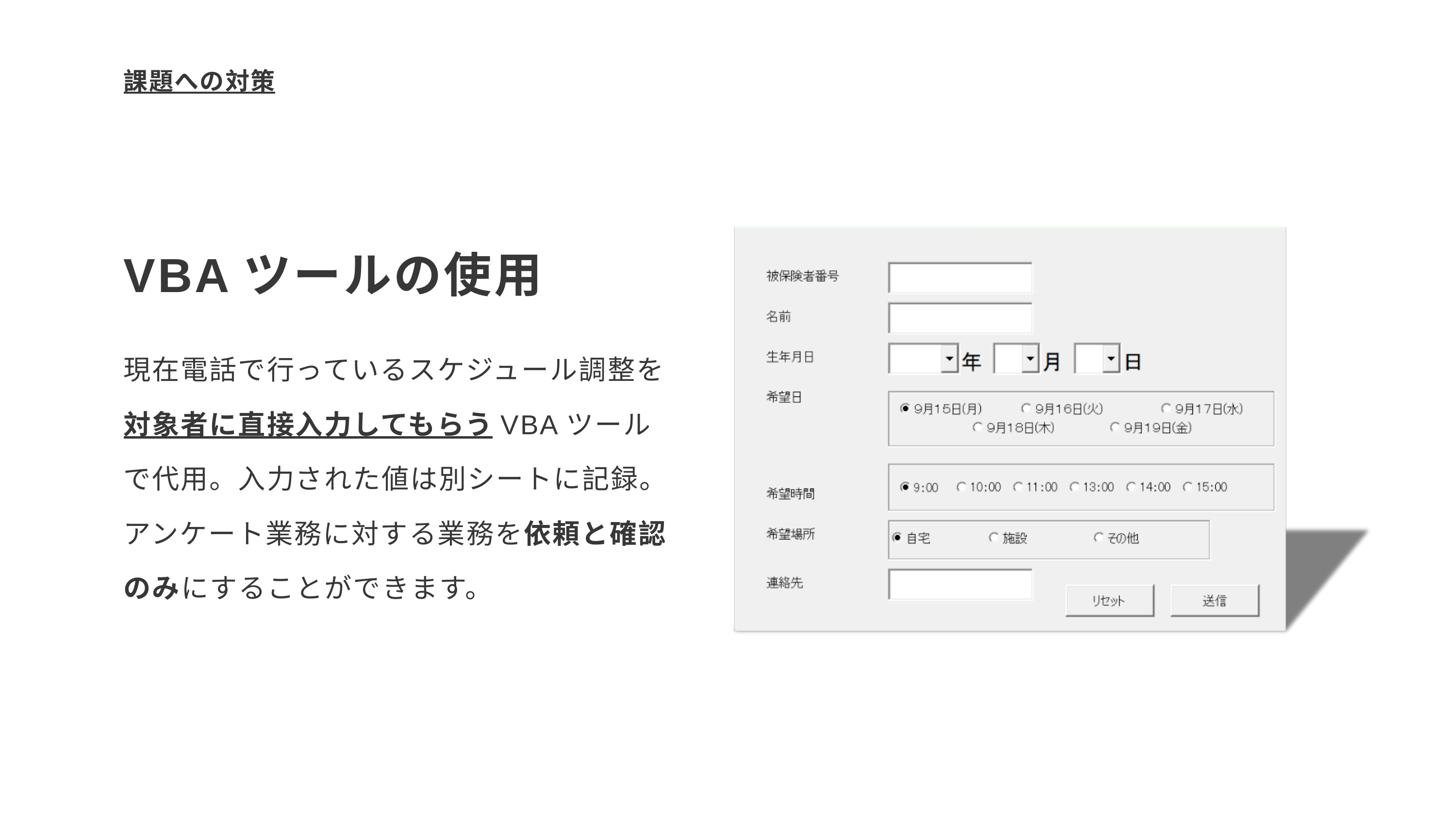

課題への対策

VBAツールの使用
現在電話で行っているスケジュール調整を
対象者に直接入力してもらうVBAツールで代用。入力された値は別シートに記録。
アンケート業務に対する業務を依頼と確認のみにすることができます。